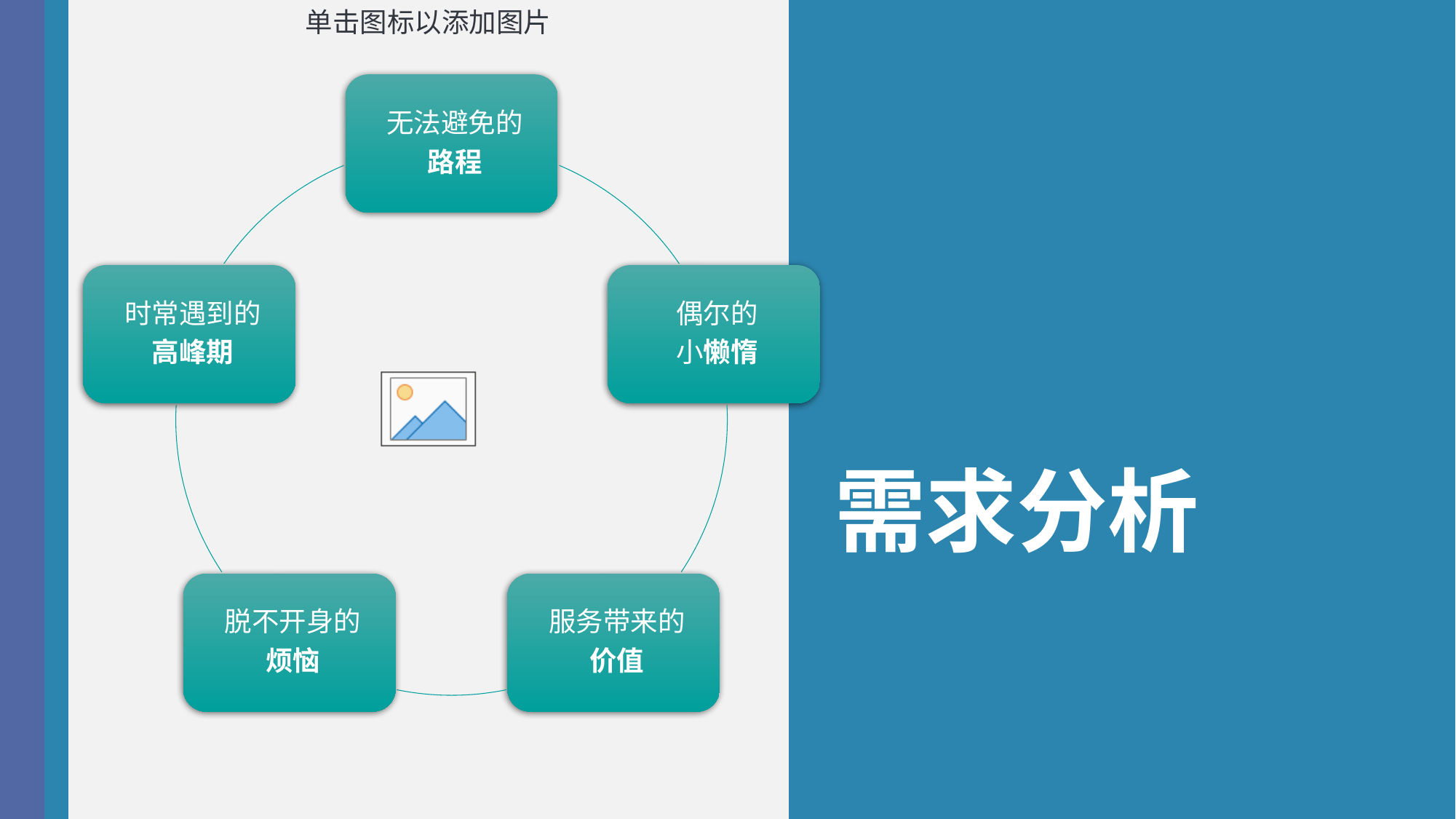

无法避免的
路程
偶尔的
小懒惰
服务带来的
价值
脱不开身的
烦恼
时常遇到的
高峰期
# 需求分析